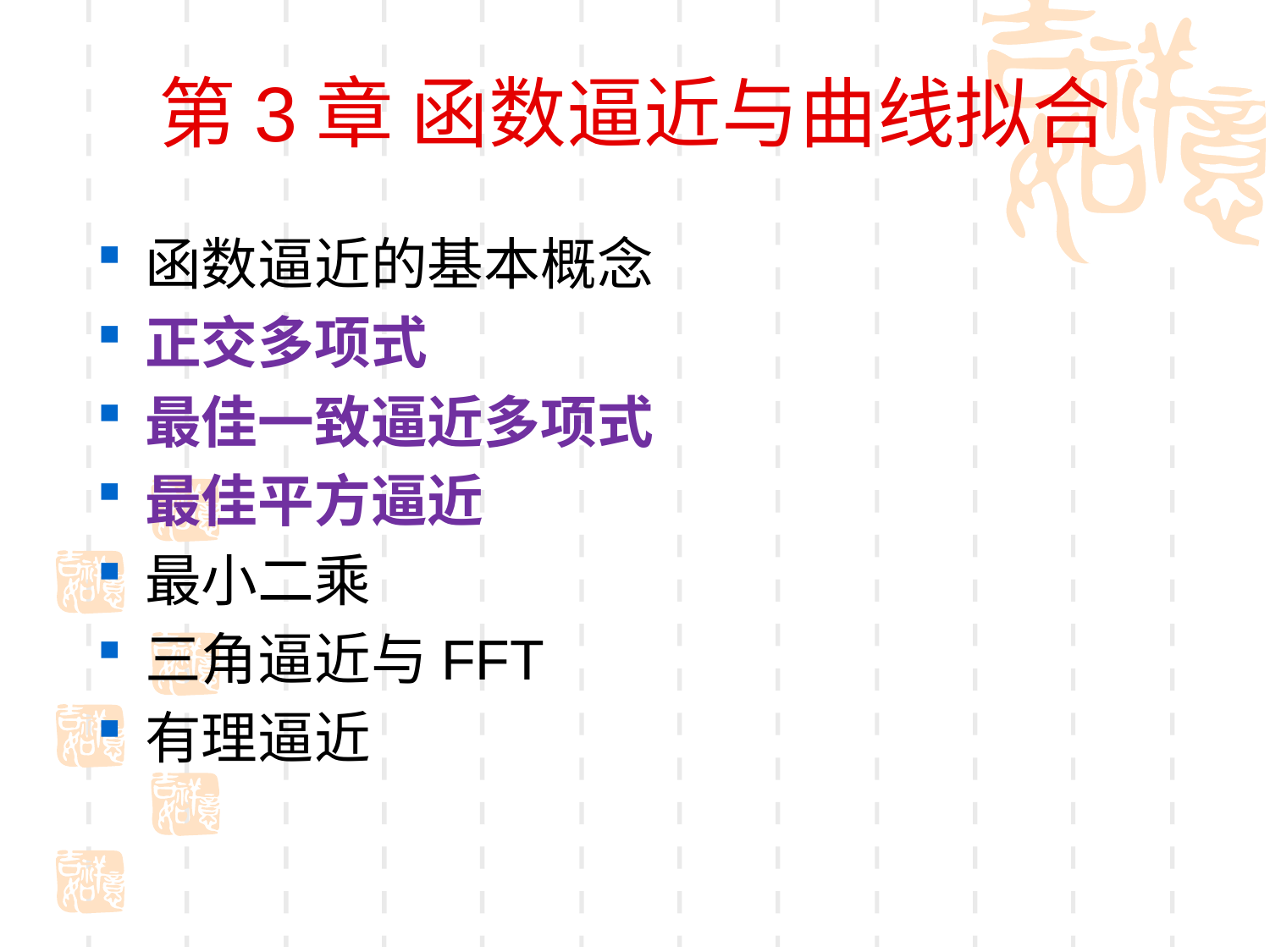

# 第3章 函数逼近与曲线拟合
函数逼近的基本概念
正交多项式
最佳一致逼近多项式
最佳平方逼近
最小二乘
三角逼近与FFT
有理逼近
26